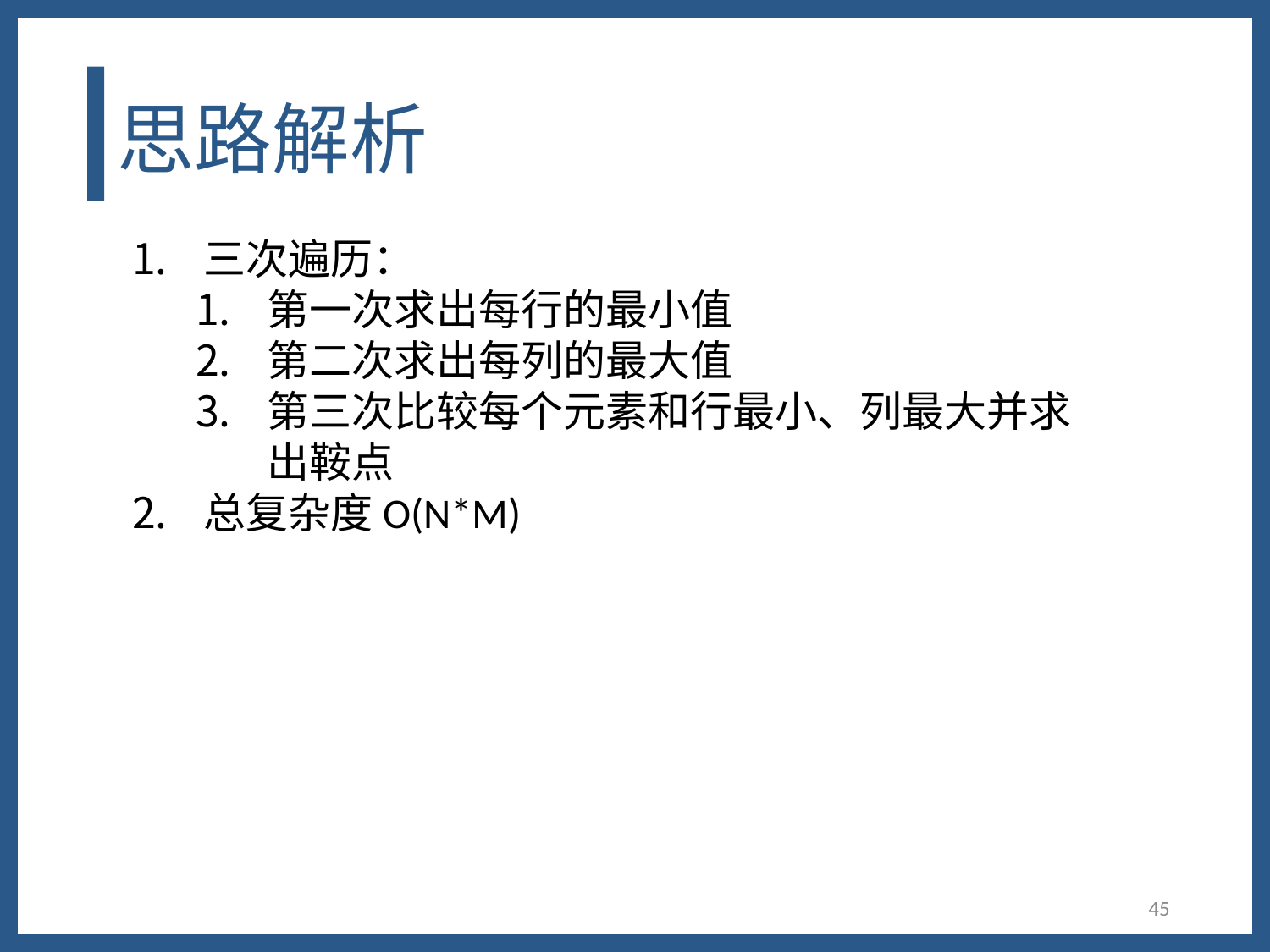

# 思路解析
三次遍历：
第一次求出每行的最小值
第二次求出每列的最大值
第三次比较每个元素和行最小、列最大并求出鞍点
总复杂度O(N*M)

45